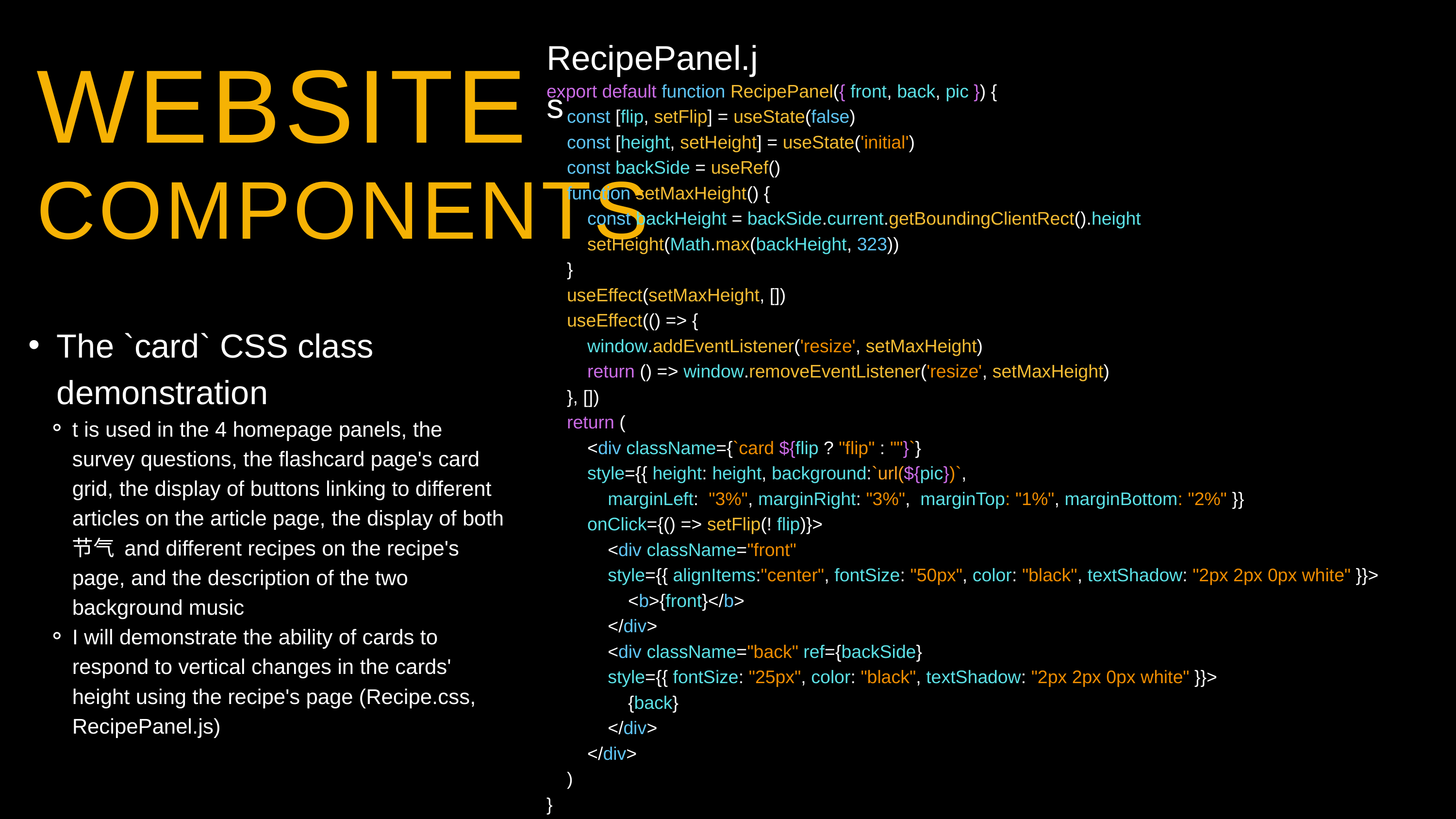

RecipePanel.js
WEBSITE
COMPONENTS
export default function RecipePanel({ front, back, pic }) {
    const [flip, setFlip] = useState(false)
    const [height, setHeight] = useState('initial')
    const backSide = useRef()
    function setMaxHeight() {
        const backHeight = backSide.current.getBoundingClientRect().height
        setHeight(Math.max(backHeight, 323))
    }
    useEffect(setMaxHeight, [])
    useEffect(() => {
        window.addEventListener('resize', setMaxHeight)
        return () => window.removeEventListener('resize', setMaxHeight)
    }, [])
    return (
        <div className={`card ${flip ? "flip" : ""}`}
        style={{ height: height, background:`url(${pic})`,
            marginLeft:  "3%", marginRight: "3%",  marginTop: "1%", marginBottom: "2%" }}
        onClick={() => setFlip(! flip)}>
            <div className="front"
            style={{ alignItems:"center", fontSize: "50px", color: "black", textShadow: "2px 2px 0px white" }}>
                <b>{front}</b>
            </div>
            <div className="back" ref={backSide}
            style={{ fontSize: "25px", color: "black", textShadow: "2px 2px 0px white" }}>
                {back}
            </div>
        </div>
    )
}

The `card` CSS class demonstration
t is used in the 4 homepage panels, the survey questions, the flashcard page's card grid, the display of buttons linking to different articles on the article page, the display of both 节气 and different recipes on the recipe's page, and the description of the two background music
I will demonstrate the ability of cards to respond to vertical changes in the cards' height using the recipe's page (Recipe.css, RecipePanel.js)